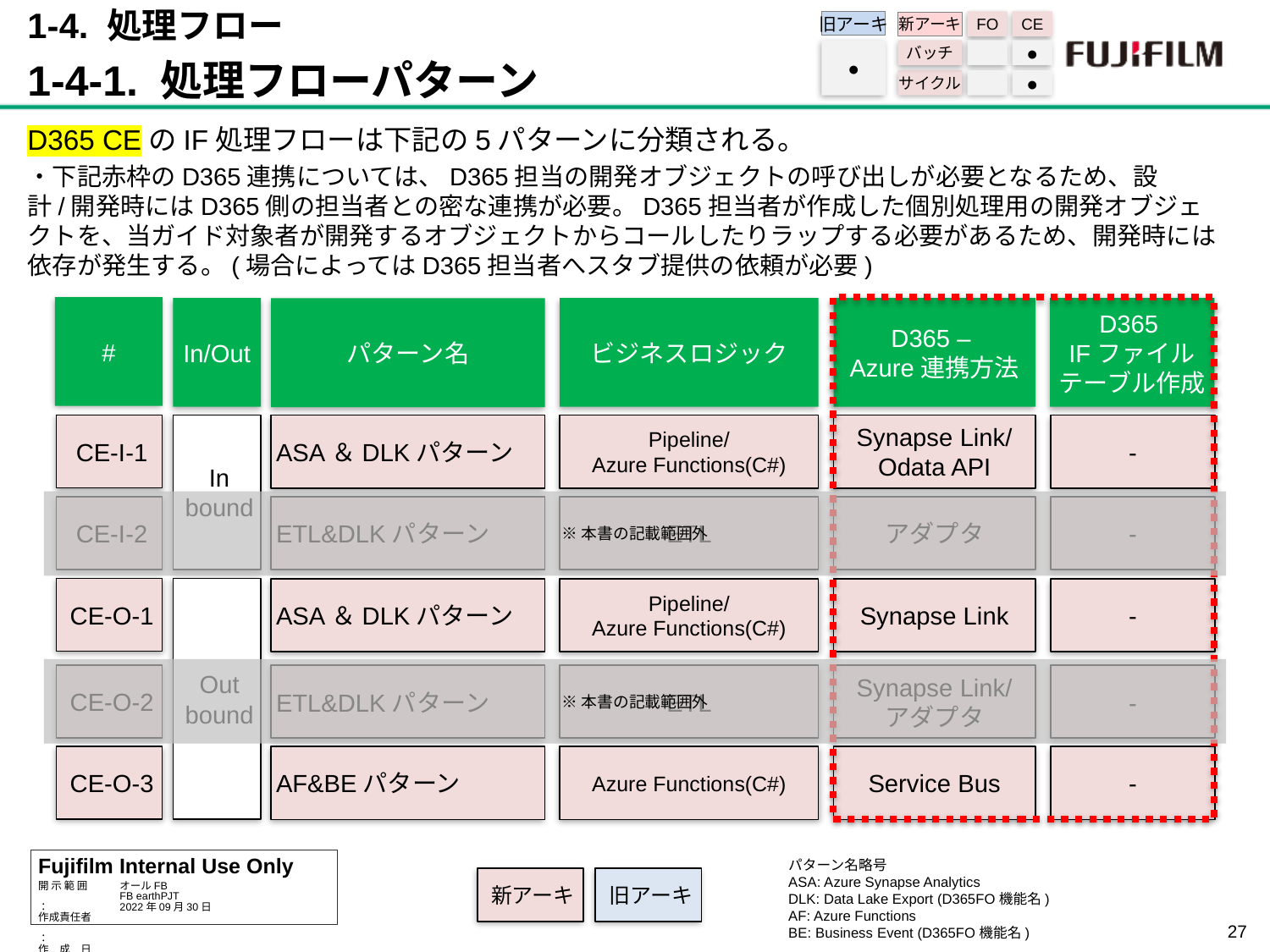

1-4. 処理フロー
1-4-1. 処理フローパターン
旧アーキ
FO
CE
新アーキ
バッチ

●
サイクル

●
●
D365 CEのIF処理フローは下記の5パターンに分類される。
・下記赤枠のD365連携については、D365担当の開発オブジェクトの呼び出しが必要となるため、設計/開発時にはD365側の担当者との密な連携が必要。D365担当者が作成した個別処理用の開発オブジェクトを、当ガイド対象者が開発するオブジェクトからコールしたりラップする必要があるため、開発時には依存が発生する。(場合によってはD365担当者へスタブ提供の依頼が必要)
#

In/Out
ビジネスロジック
D365 –
Azure連携方法
D365
IFファイル
テーブル作成
パターン名
CE-I-1
In
bound
ASA＆DLKパターン
Pipeline/
Azure Functions(C#)
Synapse Link/
Odata API
-
CE-I-2
ETL&DLKパターン
ETL
アダプタ
-
CE-O-1
Out
bound
ASA＆DLKパターン
Pipeline/
Azure Functions(C#)
Synapse Link
-
CE-O-2
ETL&DLKパターン
ETL
Synapse Link/
アダプタ
-
CE-O-3
AF&BEパターン
Azure Functions(C#)
Service Bus
-
※本書の記載範囲外
※本書の記載範囲外
パターン名略号
ASA: Azure Synapse Analytics
DLK: Data Lake Export (D365FO機能名)
AF: Azure Functions
BE: Business Event (D365FO機能名)
旧アーキ
新アーキ
27